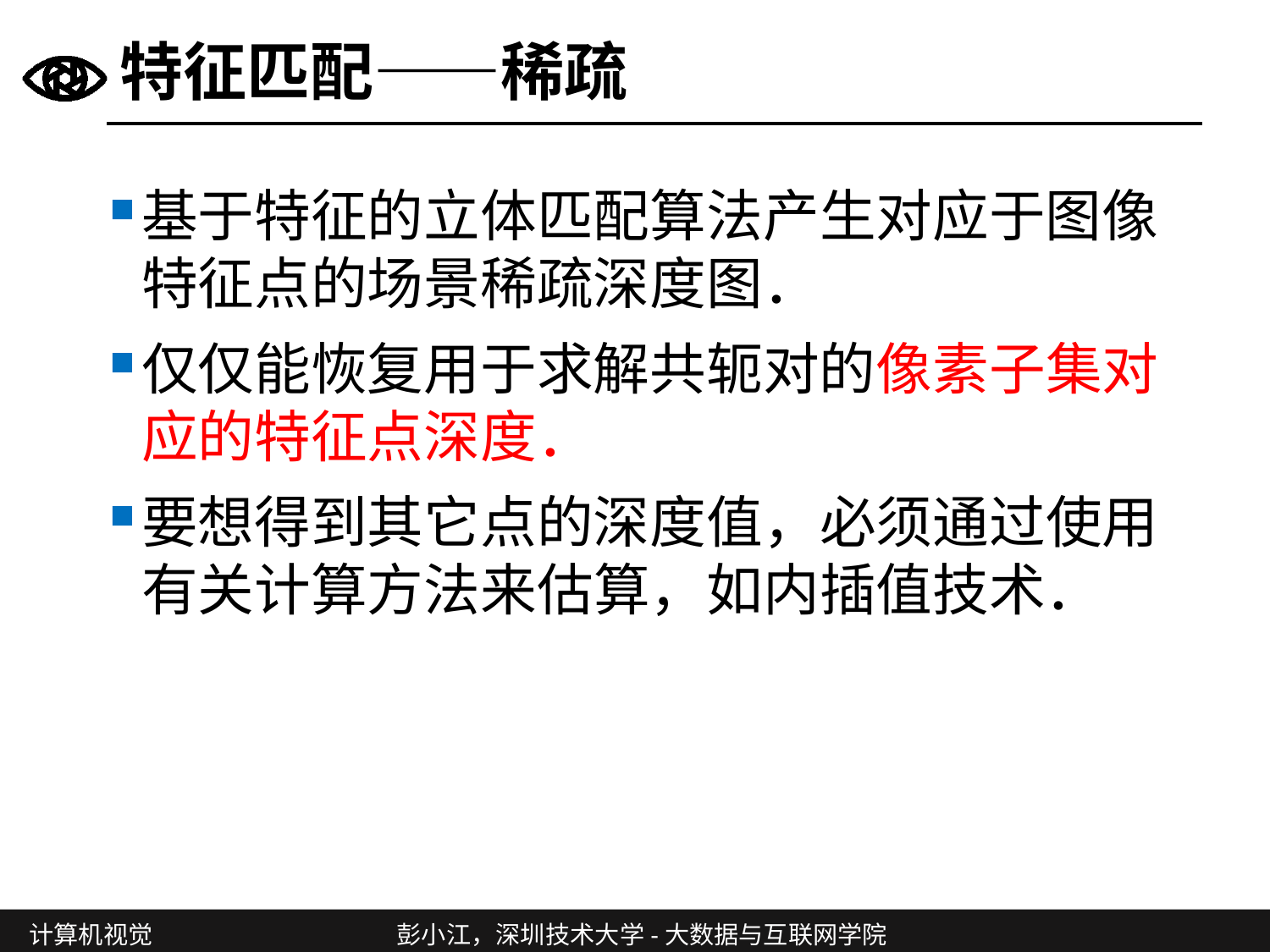

# 特征匹配——稀疏
基于特征的立体匹配算法产生对应于图像特征点的场景稀疏深度图．
仅仅能恢复用于求解共轭对的像素子集对应的特征点深度．
要想得到其它点的深度值，必须通过使用有关计算方法来估算，如内插值技术．